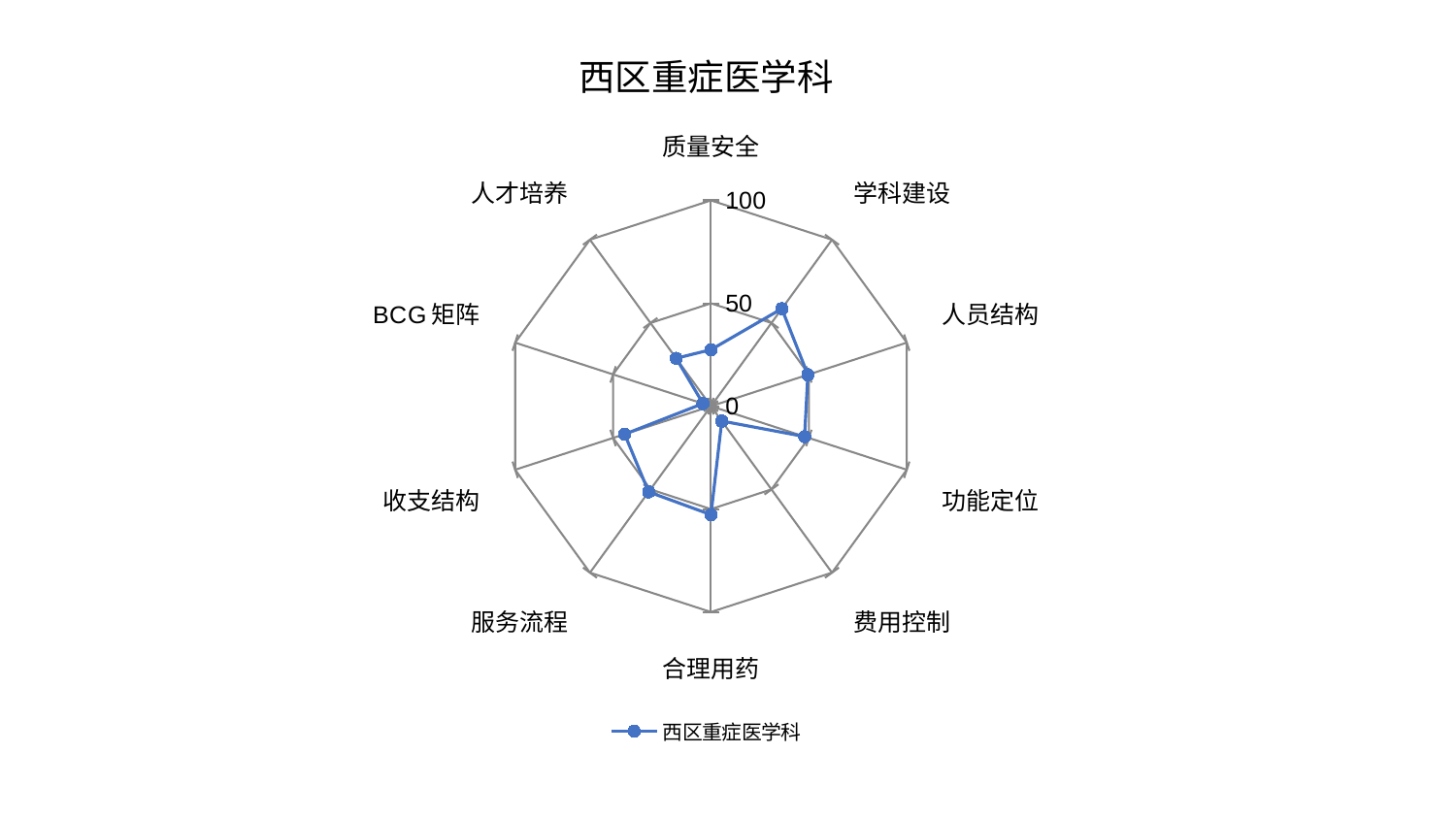

### Chart: 西区重症医学科

| Category | 西区重症医学科 |
|---|---|
| 质量安全 | 27.47159593514878 |
| 学科建设 | 58.56042462702723 |
| 人员结构 | 49.47736033750294 |
| 功能定位 | 47.8204791805282 |
| 费用控制 | 8.944514870537926 |
| 合理用药 | 52.74312154509345 |
| 服务流程 | 51.51414878051307 |
| 收支结构 | 44.088187031679986 |
| BCG矩阵 | 4.073485166706419 |
| 人才培养 | 28.777956558568178 |
103